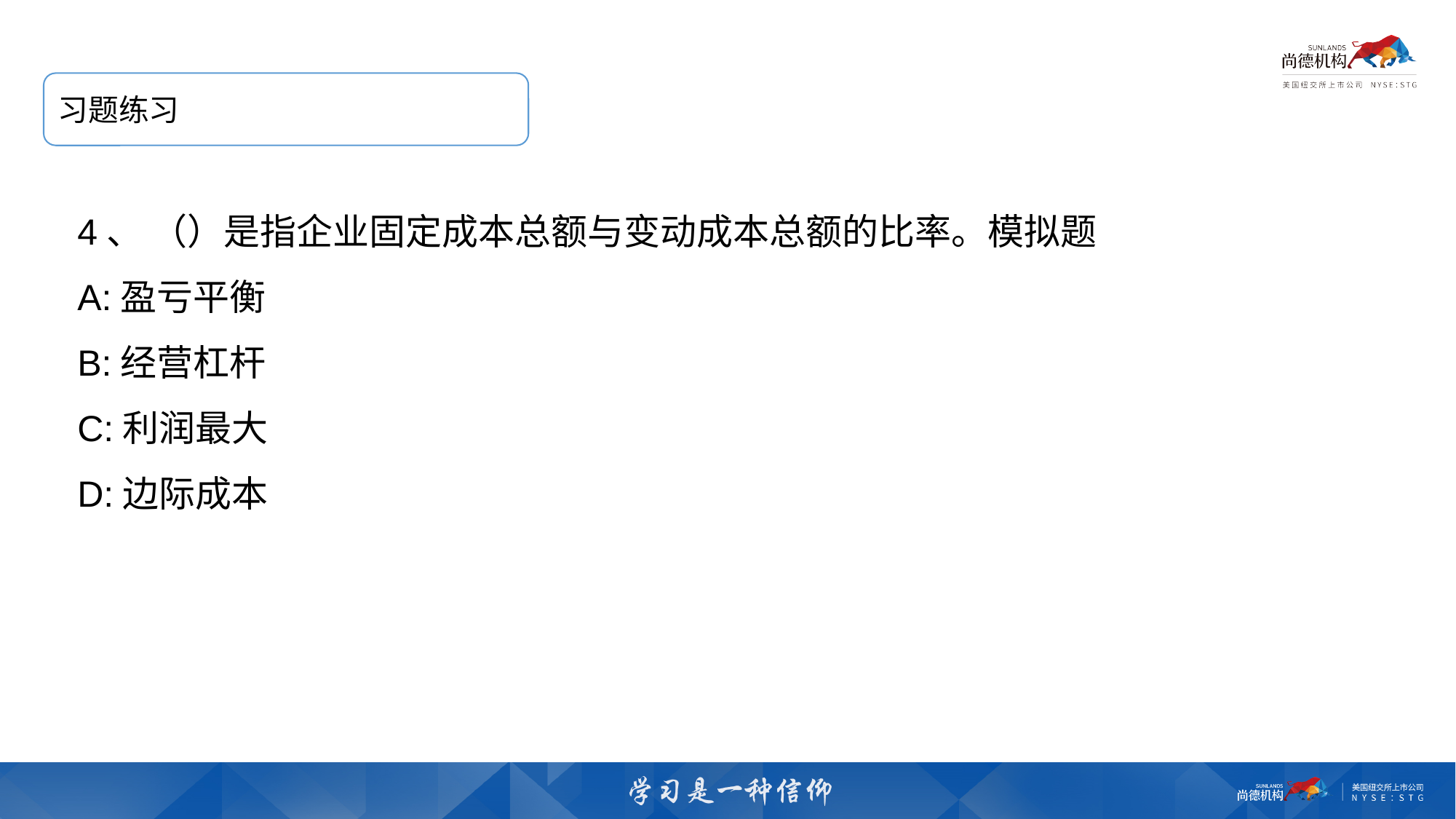

习题练习
4、 （）是指企业固定成本总额与变动成本总额的比率。模拟题
A:盈亏平衡
B:经营杠杆
C:利润最大
D:边际成本